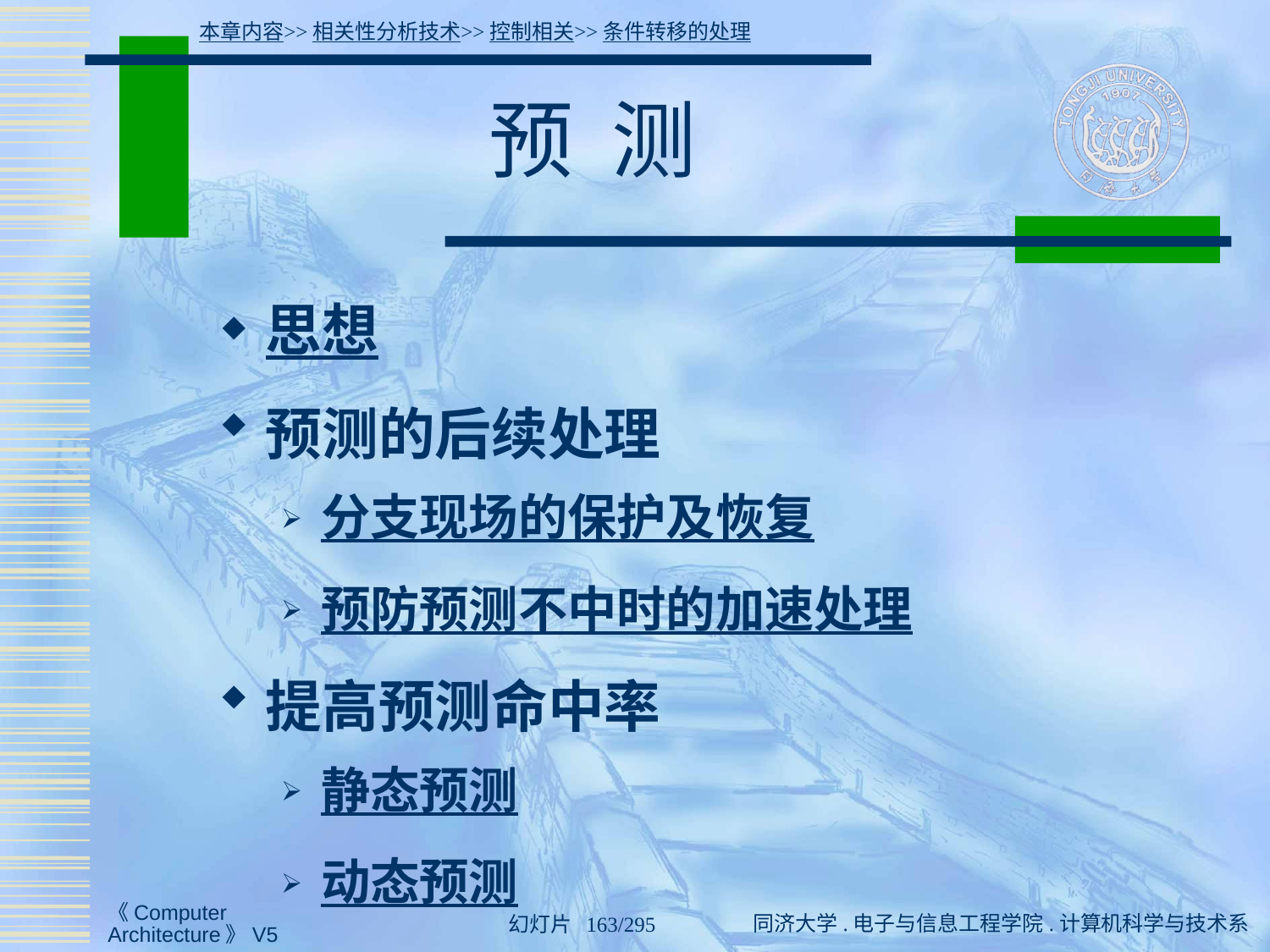

本章内容>>相关性分析技术>>控制相关>>条件转移的处理
# 预  测
思想
预测的后续处理
分支现场的保护及恢复
预防预测不中时的加速处理
提高预测命中率
静态预测
动态预测